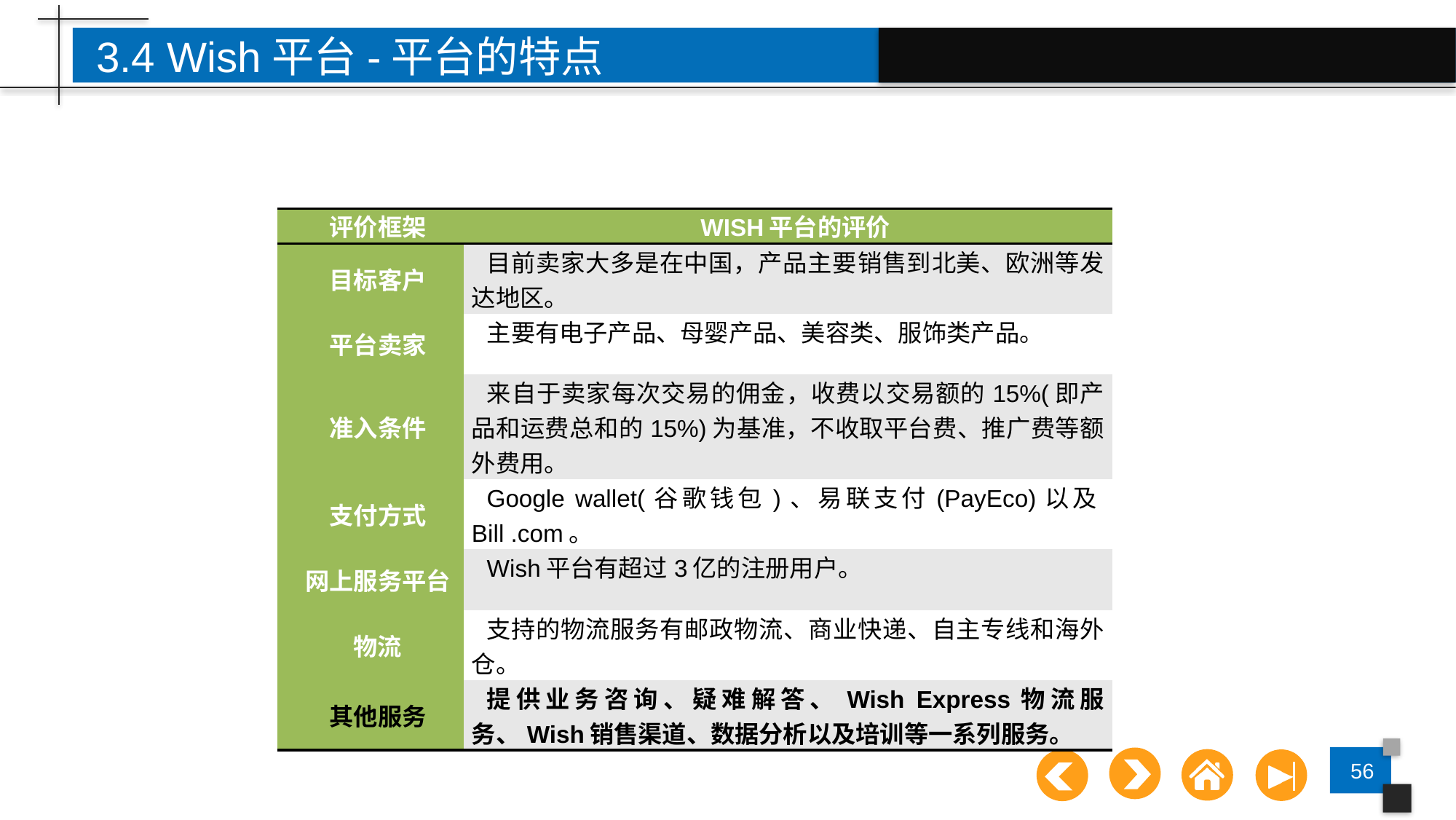

3.4 Wish平台-平台的特点
| 评价框架 | Wish平台的评价 |
| --- | --- |
| 目标客户 | 目前卖家大多是在中国，产品主要销售到北美、欧洲等发达地区。 |
| 平台卖家 | 主要有电子产品、母婴产品、美容类、服饰类产品。 |
| 准入条件 | 来自于卖家每次交易的佣金，收费以交易额的15%(即产品和运费总和的15%)为基准，不收取平台费、推广费等额外费用。 |
| 支付方式 | Google wallet(谷歌钱包)、易联支付(PayEco)以及Bill .com。 |
| 网上服务平台 | Wish平台有超过3亿的注册用户。 |
| 物流 | 支持的物流服务有邮政物流、商业快递、自主专线和海外仓。 |
| 其他服务 | 提供业务咨询、疑难解答、Wish Express物流服务、Wish销售渠道、数据分析以及培训等一系列服务。 |